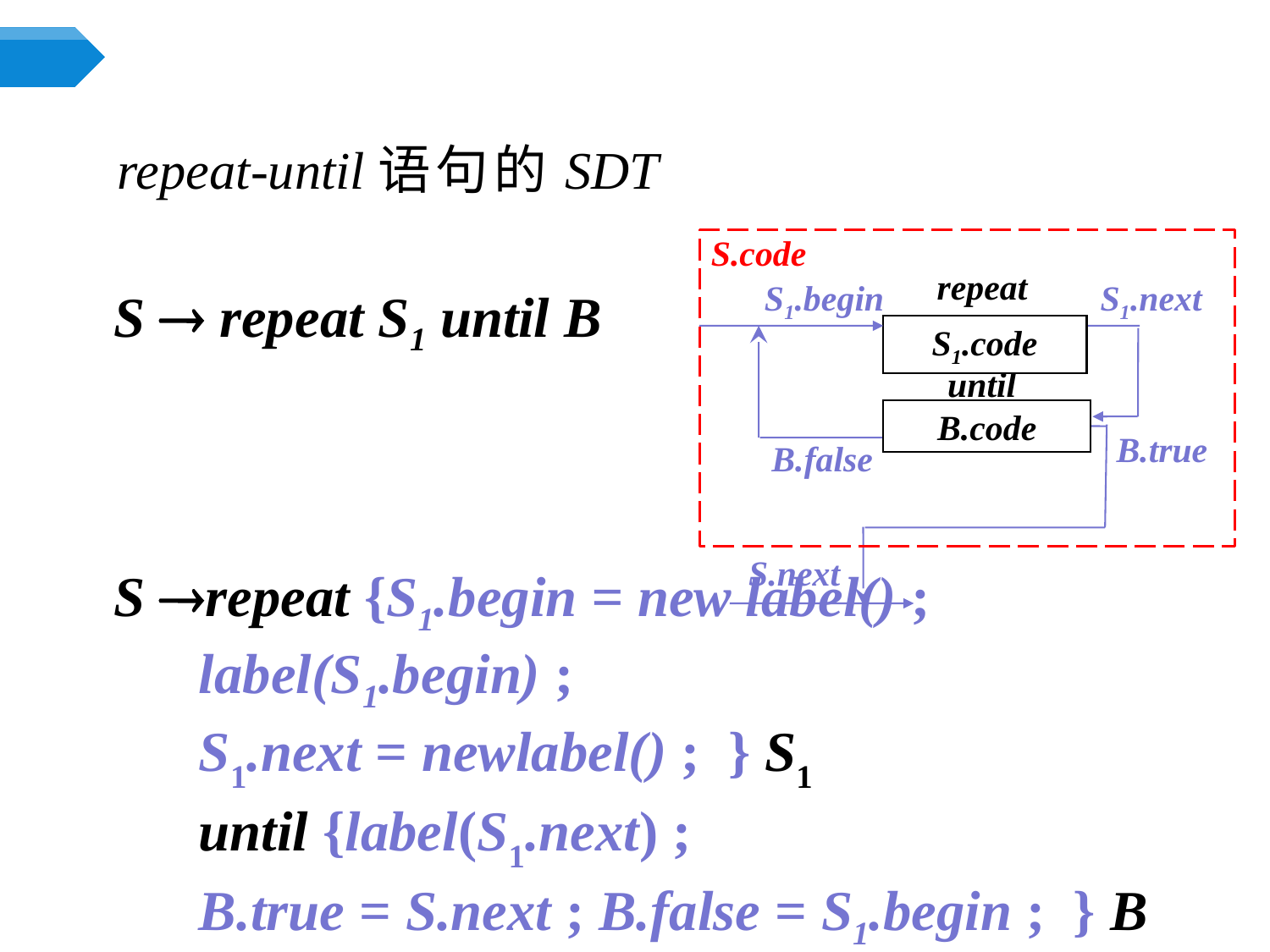

begin

S → repeat S1 until B

S →repeat {S1.begin = new label() ;
	    label(S1.begin) ;
	    S1.next = newlabel() ;  } S1
	    until {label(S1.next) ;
	    B.true = S.next ; B.false = S1.begin ;  } B
# repeat-until语句的SDT
S.code

repeat
S1.begin
S1.code

until
B.code

B.true

B.false

S.next

S1.next